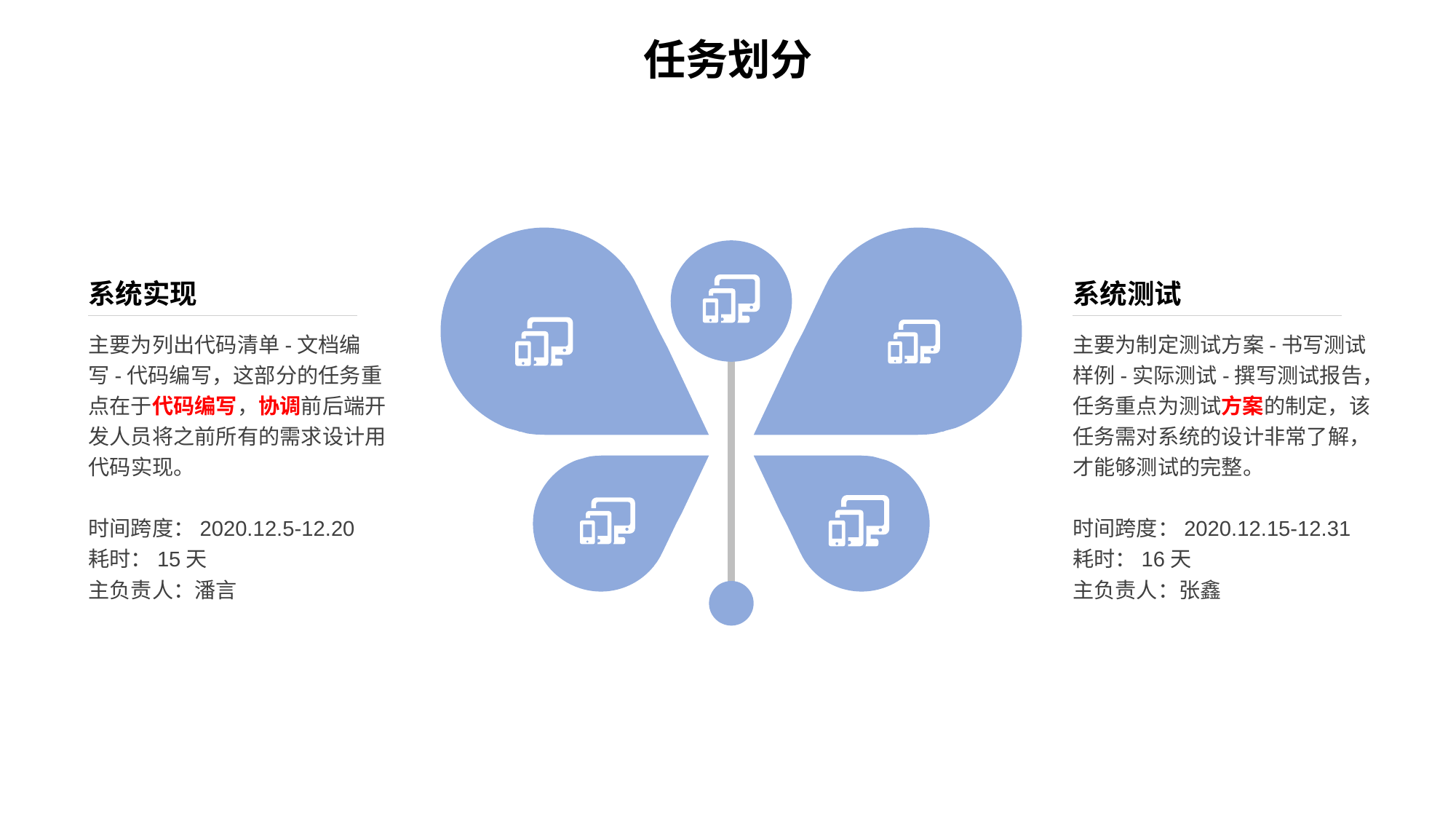

任务划分
#

系统实现

主要为列出代码清单-文档编写-代码编写，这部分的任务重点在于代码编写，协调前后端开发人员将之前所有的需求设计用代码实现。

时间跨度：2020.12.5-12.20
耗时：15天
主负责人：潘言
系统测试

主要为制定测试方案-书写测试样例-实际测试-撰写测试报告，任务重点为测试方案的制定，该任务需对系统的设计非常了解，才能够测试的完整。

时间跨度：2020.12.15-12.31
耗时：16天
主负责人：张鑫